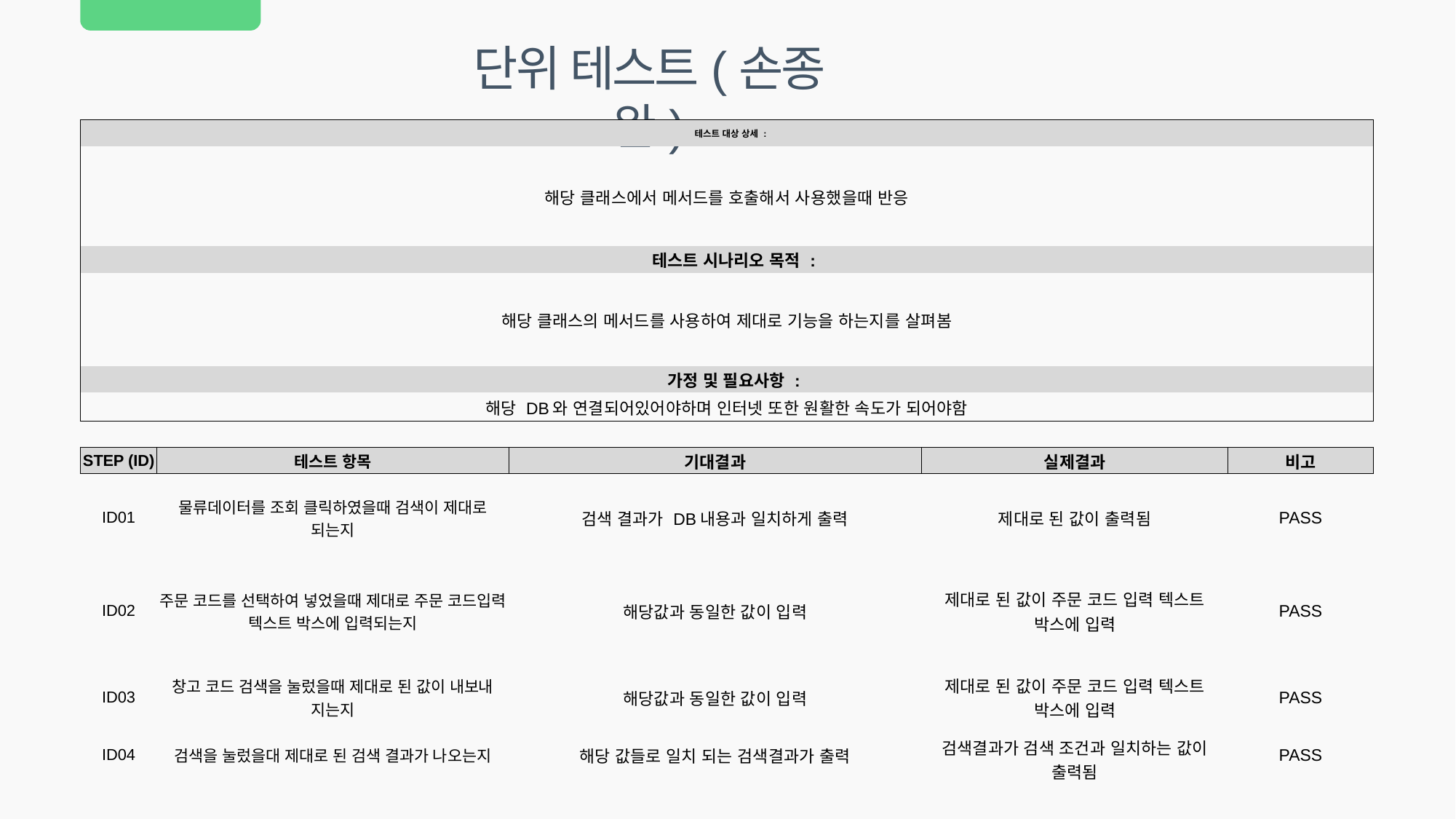

단위 테스트(손종완)
| 테스트 대상 상세 : |  |  |  |  |
| --- | --- | --- | --- | --- |
| 해당 클래스에서 메서드를 호출해서 사용했을때 반응 |  |  |  |  |
| 테스트 시나리오 목적 : |  |  |  |  |
| 해당 클래스의 메서드를 사용하여 제대로 기능을 하는지를 살펴봄 |  |  |  |  |
| 가정 및 필요사항 : |  |  |  |  |
| 해당 DB와 연결되어있어야하며 인터넷 또한 원활한 속도가 되어야함 |  |  |  |  |
|  |  |  |  |  |
| STEP (ID) | 테스트 항목 | 기대결과 | 실제결과 | 비고 |
| ID01 | 물류데이터를 조회 클릭하였을때 검색이 제대로 되는지 | 검색 결과가 DB내용과 일치하게 출력 | 제대로 된 값이 출력됨 | PASS |
| ID02 | 주문 코드를 선택하여 넣었을때 제대로 주문 코드입력 텍스트 박스에 입력되는지 | 해당값과 동일한 값이 입력 | 제대로 된 값이 주문 코드 입력 텍스트 박스에 입력 | PASS |
| ID03 | 창고 코드 검색을 눌렀을때 제대로 된 값이 내보내 지는지 | 해당값과 동일한 값이 입력 | 제대로 된 값이 주문 코드 입력 텍스트 박스에 입력 | PASS |
| ID04 | 검색을 눌렀을대 제대로 된 검색 결과가 나오는지 | 해당 값들로 일치 되는 검색결과가 출력 | 검색결과가 검색 조건과 일치하는 값이 출력됨 | PASS |